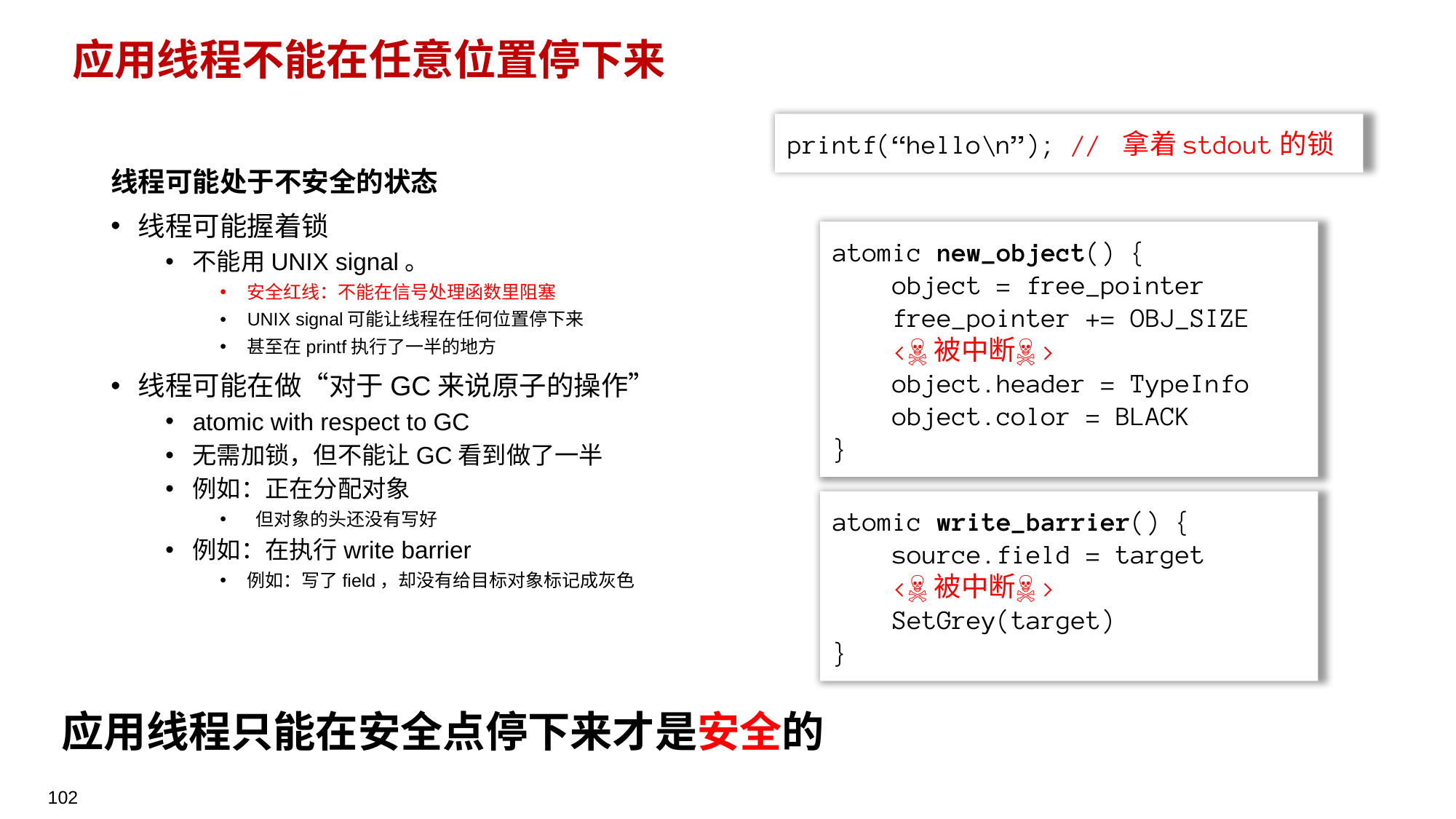

# 应用线程不能在任意位置停下来
printf(“hello\n”); // 拿着stdout的锁
线程可能处于不安全的状态
线程可能握着锁
不能用UNIX signal。
安全红线：不能在信号处理函数里阻塞
UNIX signal可能让线程在任何位置停下来
甚至在printf执行了一半的地方
线程可能在做“对于GC来说原子的操作”
atomic with respect to GC
无需加锁，但不能让GC看到做了一半
例如：正在分配对象
 但对象的头还没有写好
例如：在执行write barrier
例如：写了field，却没有给目标对象标记成灰色
atomic new_object() {
    object = free_pointer
    free_pointer += OBJ_SIZE
    <☠被中断☠>
    object.header = TypeInfo
    object.color = BLACK
}
atomic write_barrier() {
    source.field = target
    <☠被中断☠>
    SetGrey(target)
}
应用线程只能在安全点停下来才是安全的